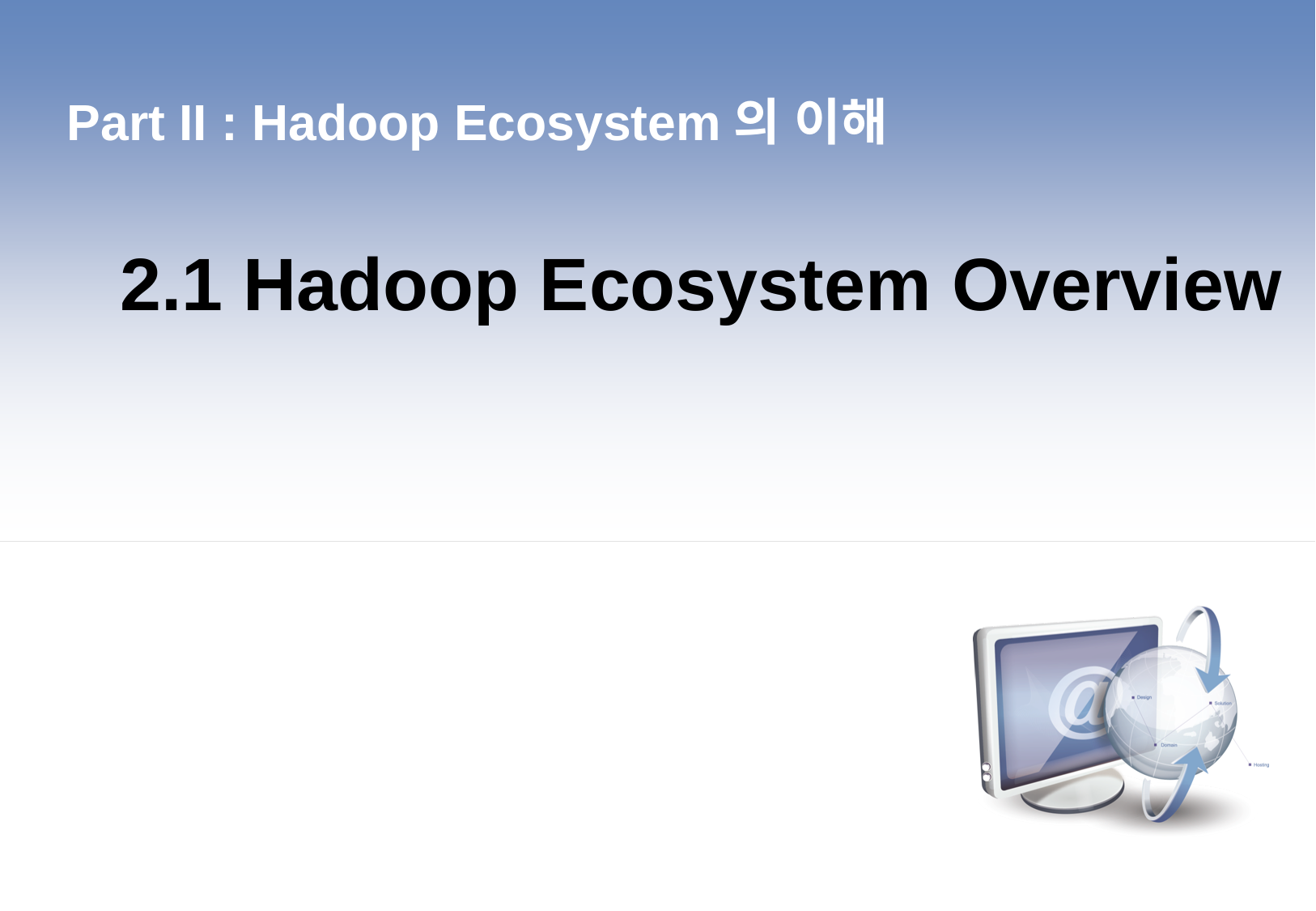

Part II : Hadoop Ecosystem의 이해
2.1 Hadoop Ecosystem Overview